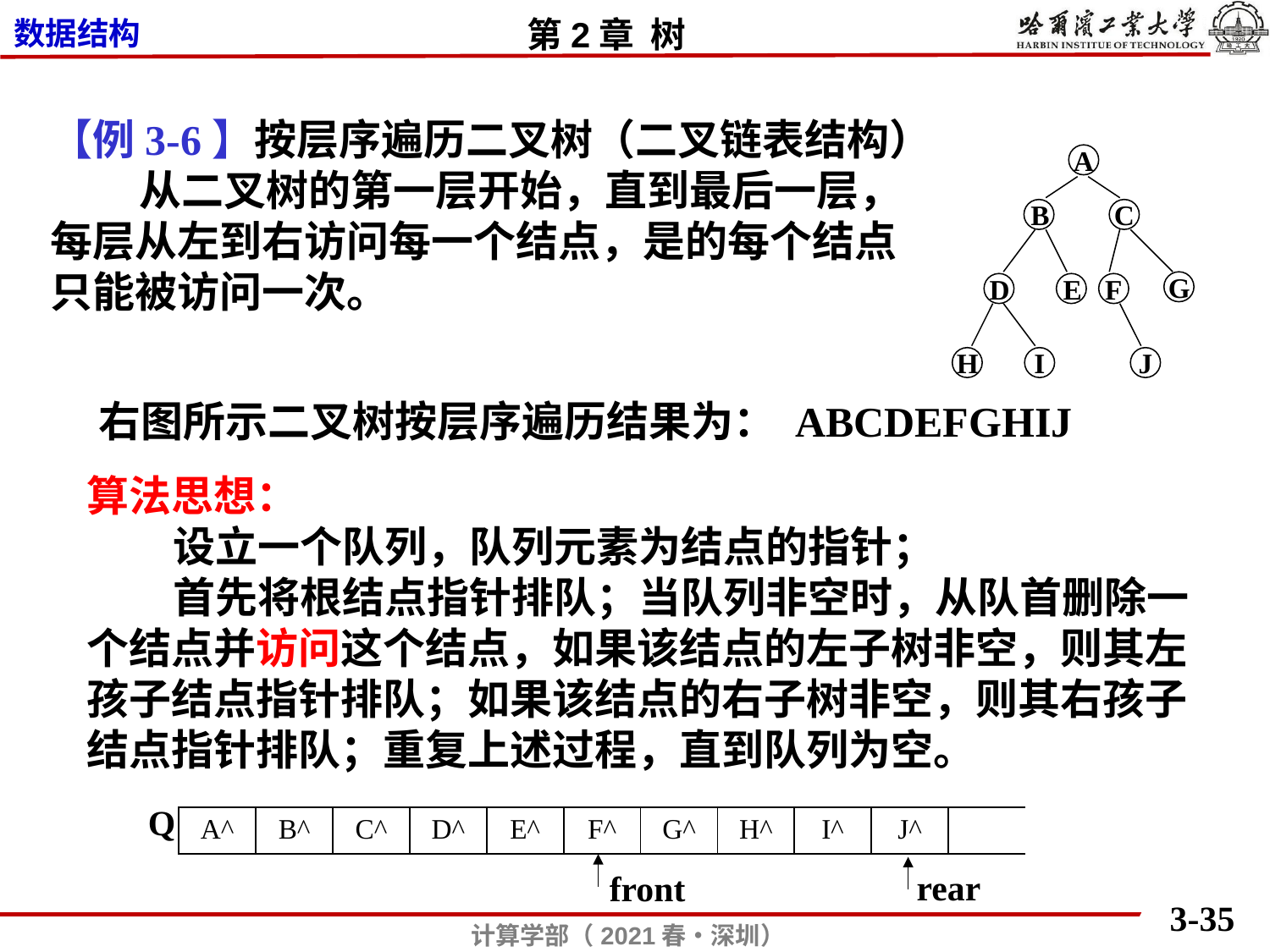

【例3-6】按层序遍历二叉树（二叉链表结构）
          从二叉树的第一层开始，直到最后一层，每层从左到右访问每一个结点，是的每个结点只能被访问一次。
A

B
C

G
D
E
F

H
I
J
右图所示二叉树按层序遍历结果为： ABCDEFGHIJ
算法思想：
        设立一个队列，队列元素为结点的指针；
        首先将根结点指针排队；当队列非空时，从队首删除一个结点并访问这个结点，如果该结点的左子树非空，则其左孩子结点指针排队；如果该结点的右子树非空，则其右孩子结点指针排队；重复上述过程，直到队列为空。
Q
| A^ | B^ | C^ | D^ | E^ | F^ | G^ | H^ | I^ | J^ |  |
| --- | --- | --- | --- | --- | --- | --- | --- | --- | --- | --- |
rear
front